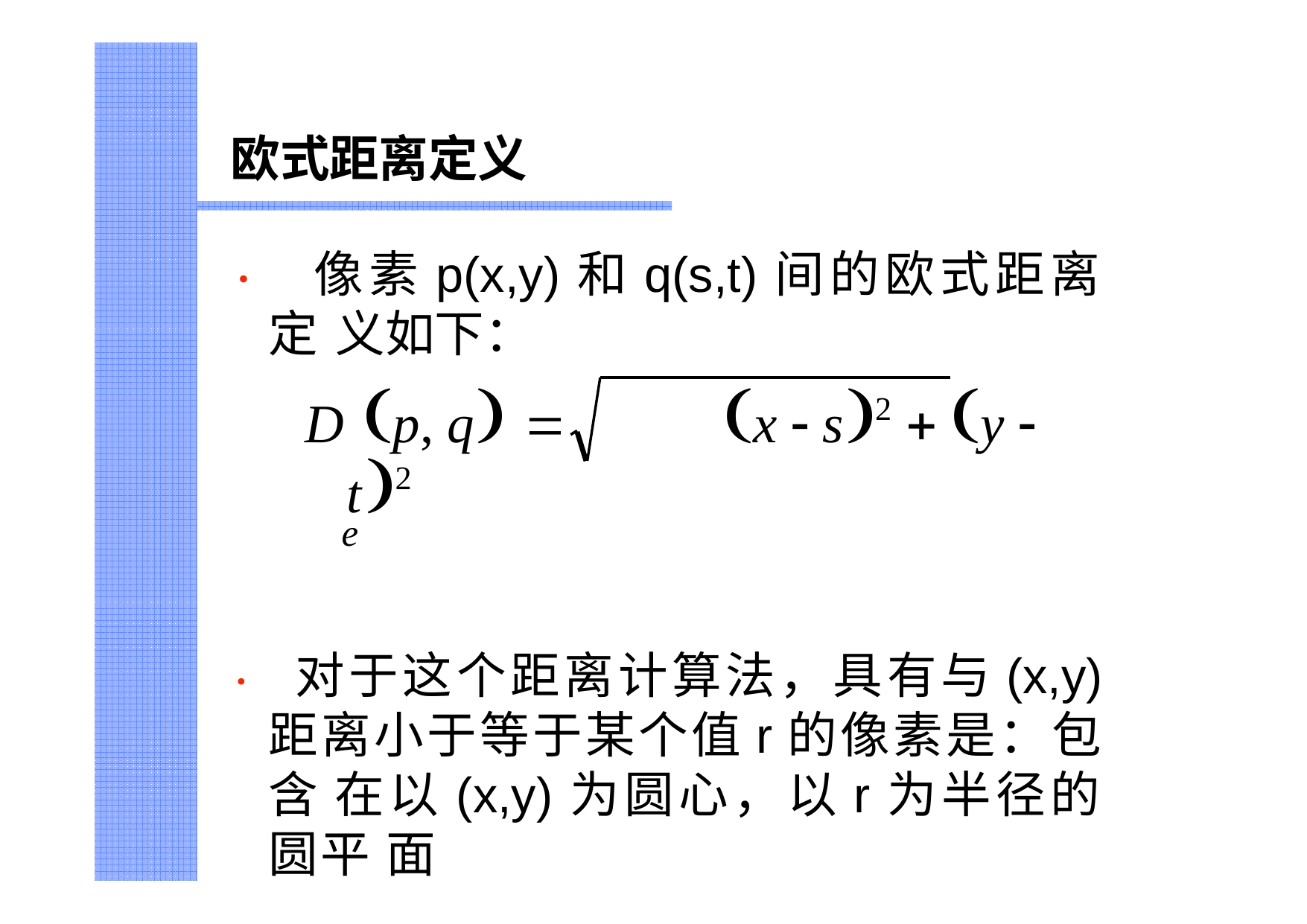

欧式距离定义

•  像素p(x,y)和q(s,t)间的欧式距离定 义如下：
D (p, q) =	(x − s)2 + (y − t)2
e

• 对于这个距离计算法，具有与(x,y) 距离小于等于某个值r的像素是：包含 在以(x,y)为圆心，以r为半径的圆平 面